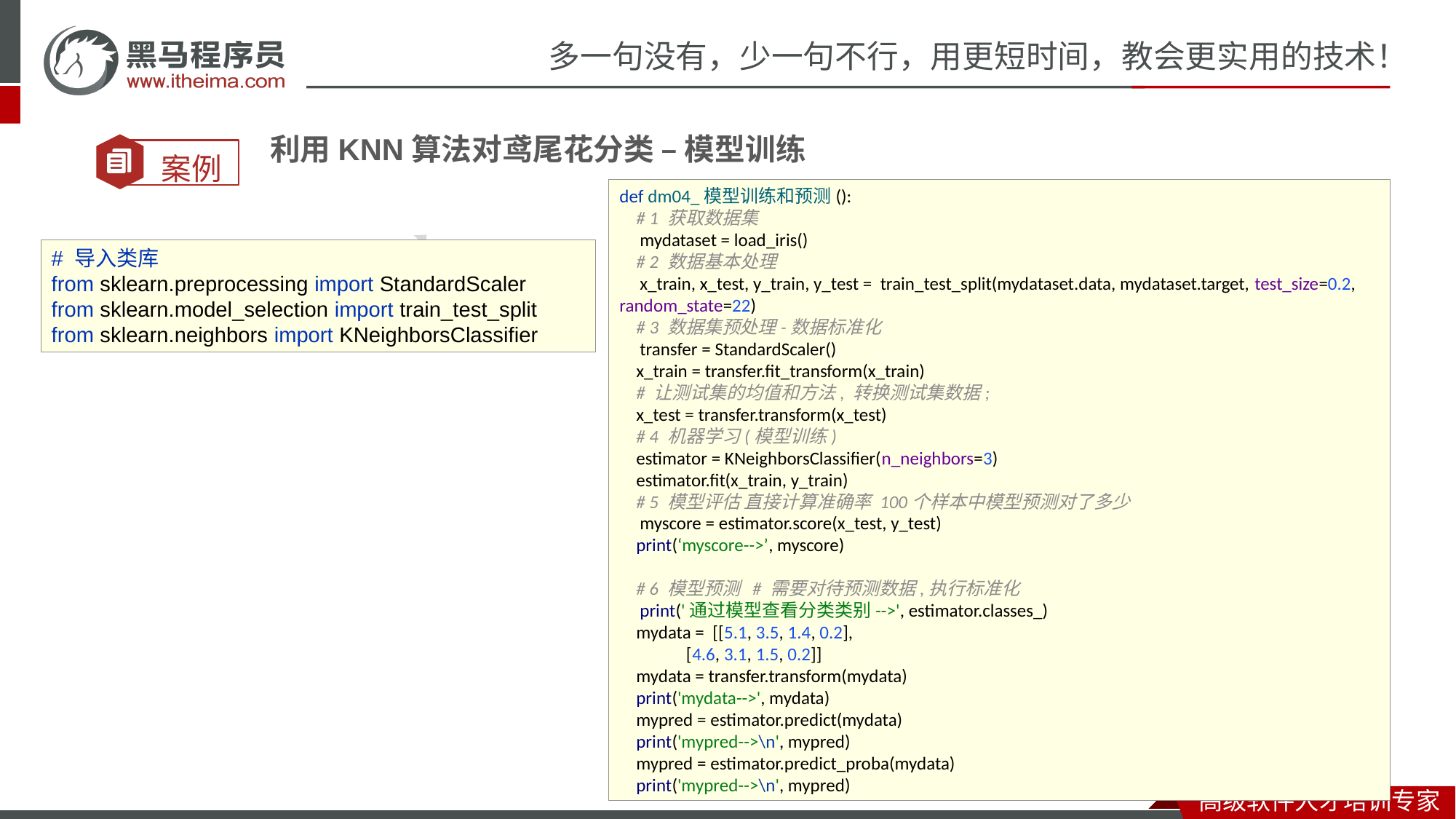

利用KNN算法对鸢尾花分类 – 模型训练
def dm04_模型训练和预测():
    # 1 获取数据集
    mydataset = load_iris()
    # 2 数据基本处理
    x_train, x_test, y_train, y_test =  train_test_split(mydataset.data, mydataset.target, test_size=0.2, random_state=22)
    # 3 数据集预处理-数据标准化
    transfer = StandardScaler()
    x_train = transfer.fit_transform(x_train)
    # 让测试集的均值和方法, 转换测试集数据;
    x_test = transfer.transform(x_test)
    # 4 机器学习(模型训练)
    estimator = KNeighborsClassifier(n_neighbors=3)
    estimator.fit(x_train, y_train)
    # 5 模型评估 直接计算准确率 100个样本中模型预测对了多少
    myscore = estimator.score(x_test, y_test)
    print(‘myscore-->’, myscore)
    # 6 模型预测  # 需要对待预测数据,执行标准化
    print('通过模型查看分类类别-->', estimator.classes_)
    mydata =  [[5.1, 3.5, 1.4, 0.2],
                [4.6, 3.1, 1.5, 0.2]]
    mydata = transfer.transform(mydata)
    print('mydata-->', mydata)
    mypred = estimator.predict(mydata)
    print('mypred-->\n', mypred)
    mypred = estimator.predict_proba(mydata)
    print('mypred-->\n', mypred)

# 导入类库
from sklearn.preprocessing import StandardScaler
from sklearn.model_selection import train_test_split
from sklearn.neighbors import KNeighborsClassifier